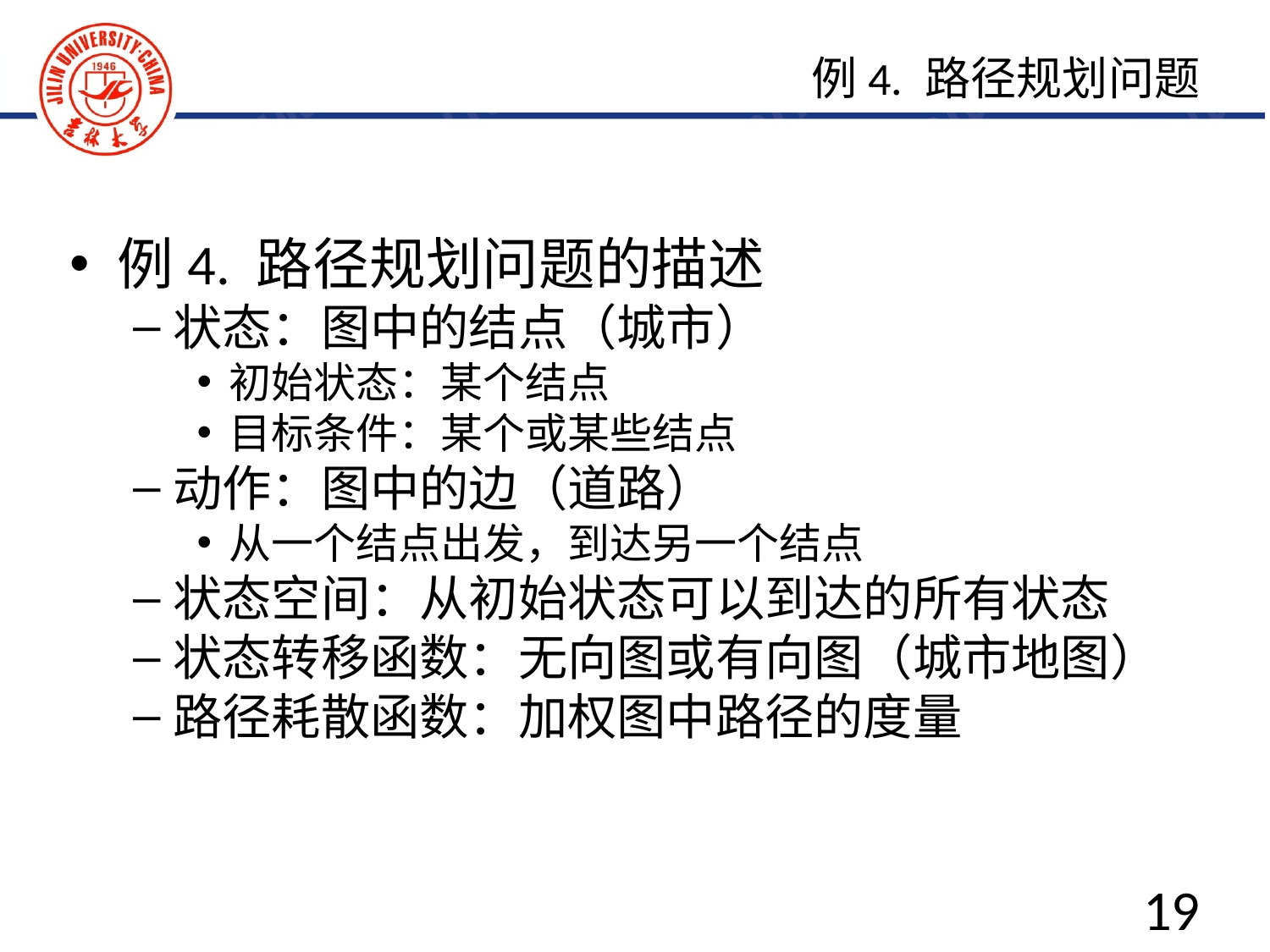

例4. 路径规划问题
例4. 路径规划问题的描述
状态：图中的结点（城市）
初始状态：某个结点
目标条件：某个或某些结点
动作：图中的边（道路）
从一个结点出发，到达另一个结点
状态空间：从初始状态可以到达的所有状态
状态转移函数：无向图或有向图（城市地图）
路径耗散函数：加权图中路径的度量
19